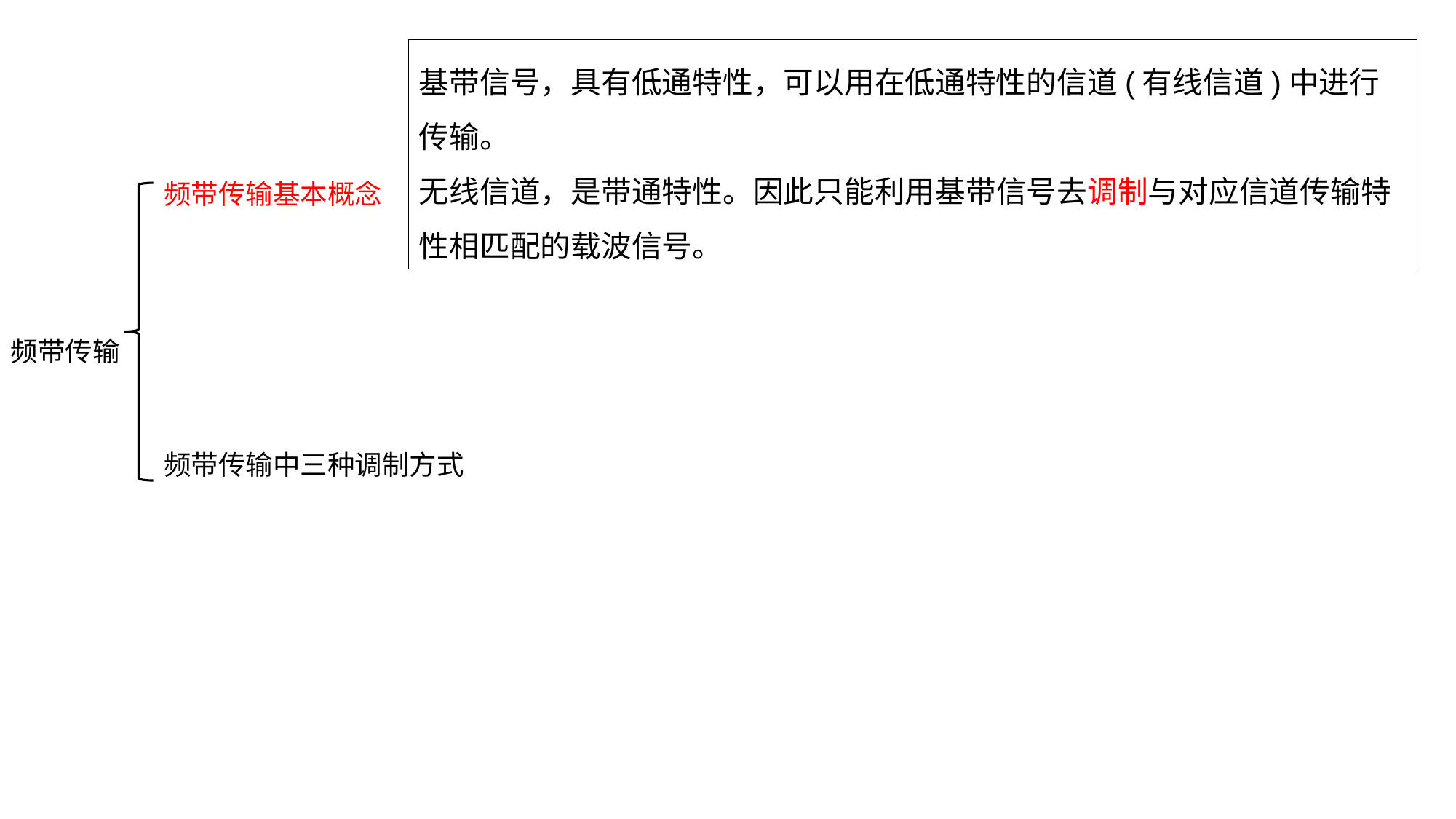

基带信号，具有低通特性，可以用在低通特性的信道(有线信道)中进行传输。
无线信道，是带通特性。因此只能利用基带信号去调制与对应信道传输特性相匹配的载波信号。
频带传输基本概念

频带传输
频带传输中三种调制方式